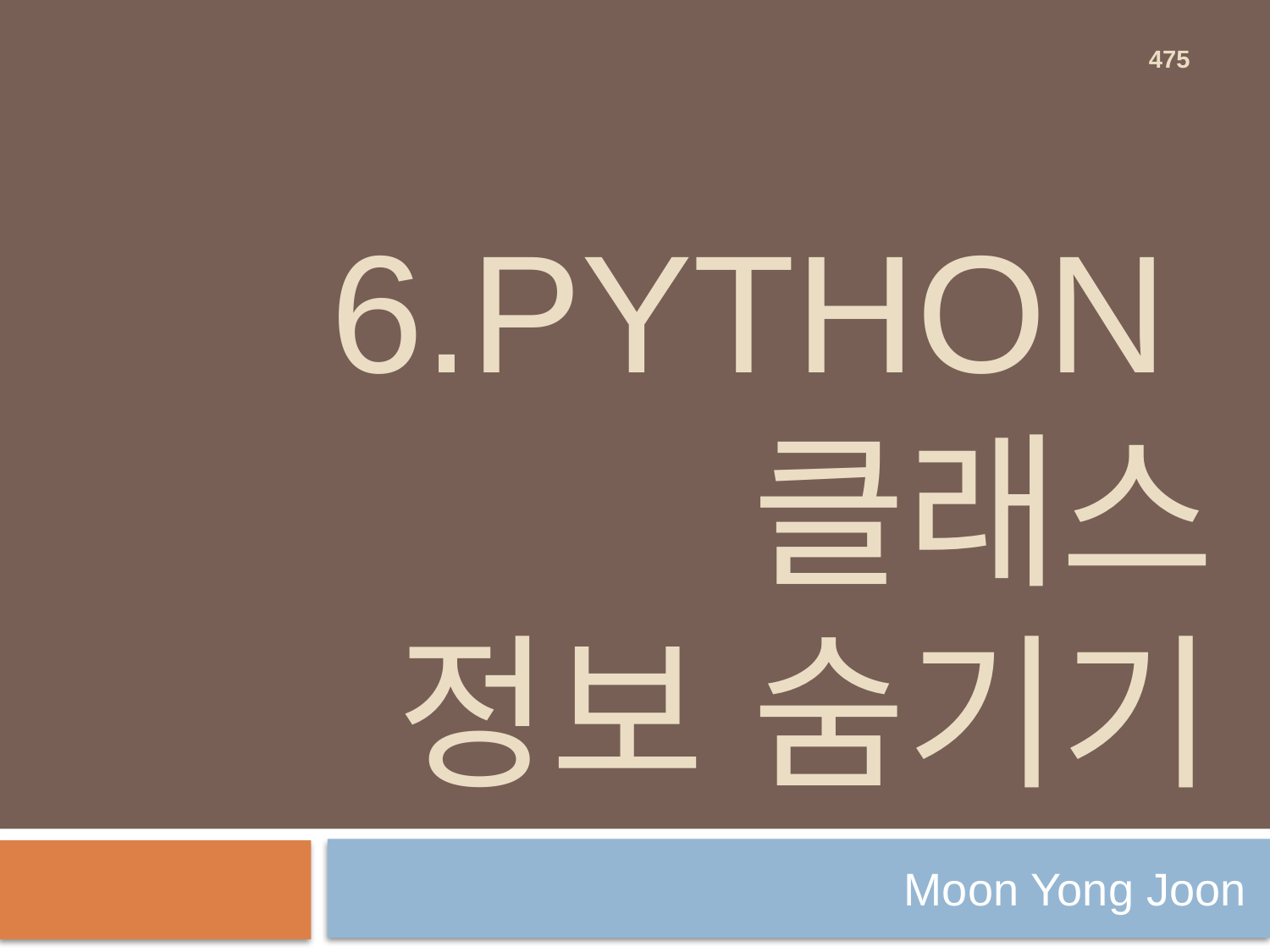

475
# 6.Python 클래스 정보 숨기기
Moon Yong Joon